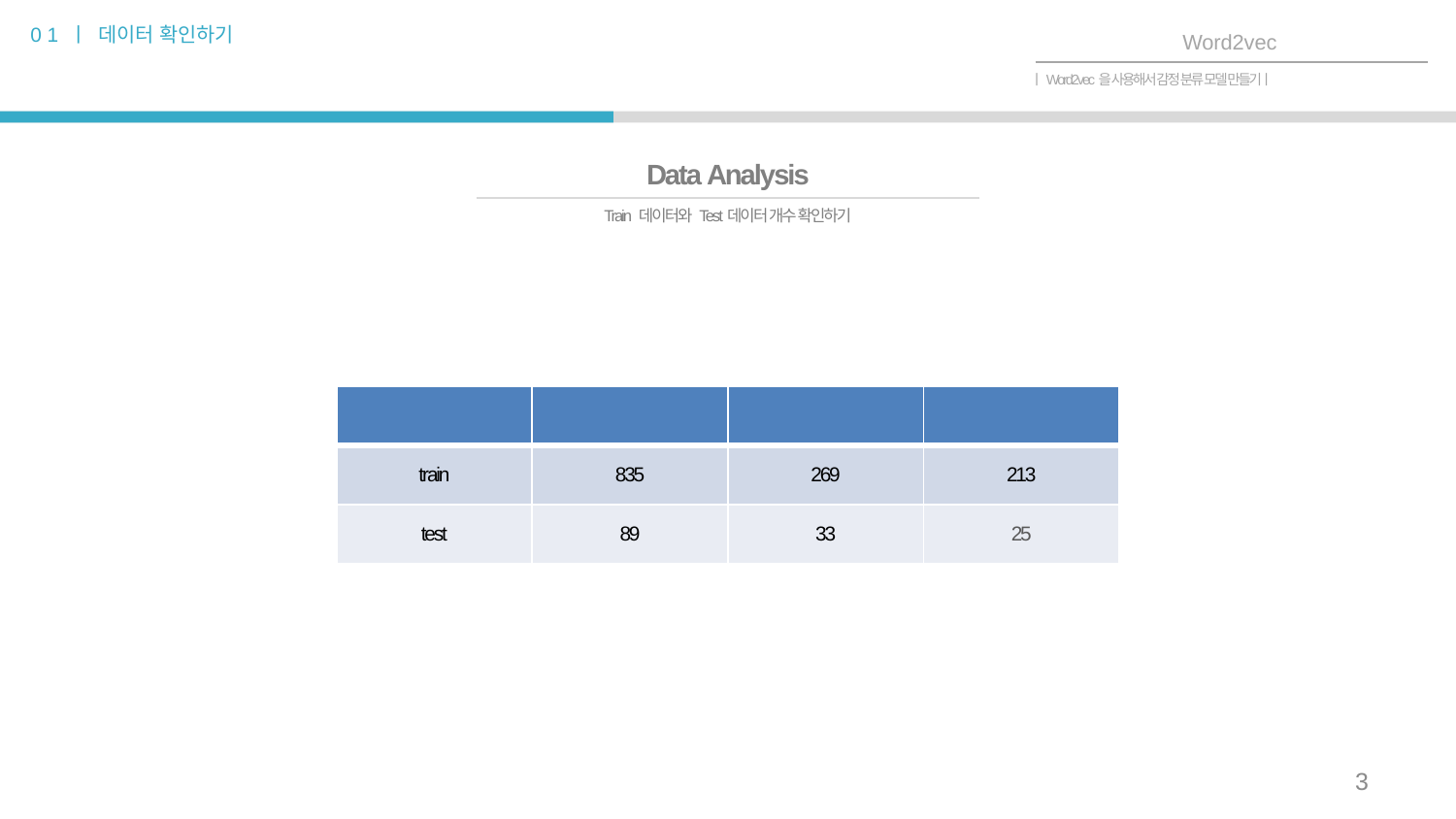

0 1 ㅣ  데이터 확인하기
Word2vec
ㅣWord2vec을 사용해서 감정 분류 모델 만들기ㅣ

Data Analysis
Train 데이터와 Test데이터 개수 확인하기
|  | Negative | Neutral | Positive |
| --- | --- | --- | --- |
| train | 835 | 269 | 213 |
| test | 89 | 33 | 25 |
3